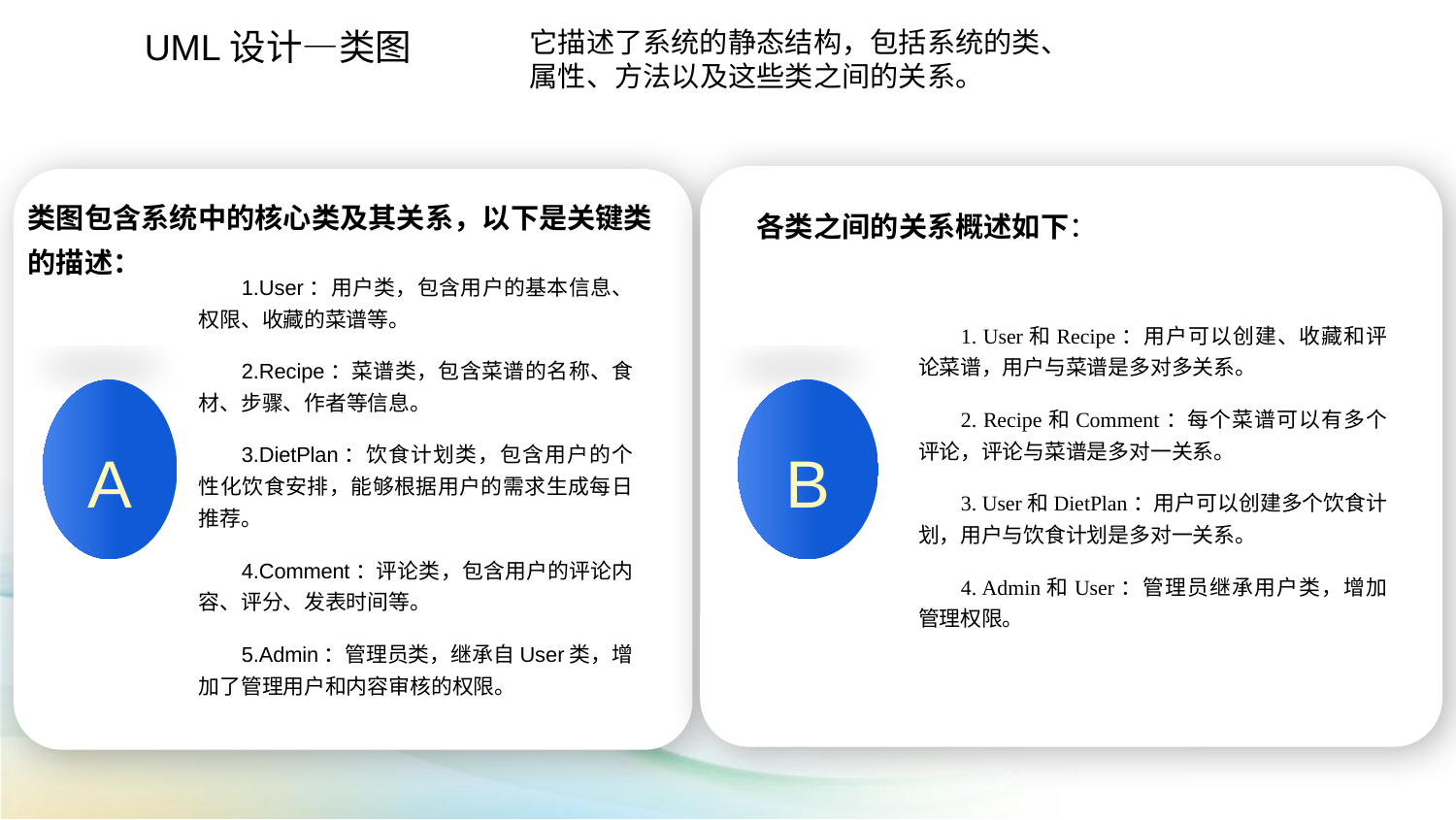

UML设计—类图
它描述了系统的静态结构，包括系统的类、属性、方法以及这些类之间的关系。

各类之间的关系概述如下：

1. User和Recipe：用户可以创建、收藏和评论菜谱，用户与菜谱是多对多关系。
2. Recipe和Comment：每个菜谱可以有多个评论，评论与菜谱是多对一关系。
3. User和DietPlan：用户可以创建多个饮食计划，用户与饮食计划是多对一关系。
4. Admin和User：管理员继承用户类，增加管理权限。
B

类图包含系统中的核心类及其关系，以下是关键类的描述：

1.User：用户类，包含用户的基本信息、权限、收藏的菜谱等。
2.Recipe：菜谱类，包含菜谱的名称、食材、步骤、作者等信息。
3.DietPlan：饮食计划类，包含用户的个性化饮食安排，能够根据用户的需求生成每日推荐。
4.Comment：评论类，包含用户的评论内容、评分、发表时间等。
5.Admin：管理员类，继承自User类，增加了管理用户和内容审核的权限。
A